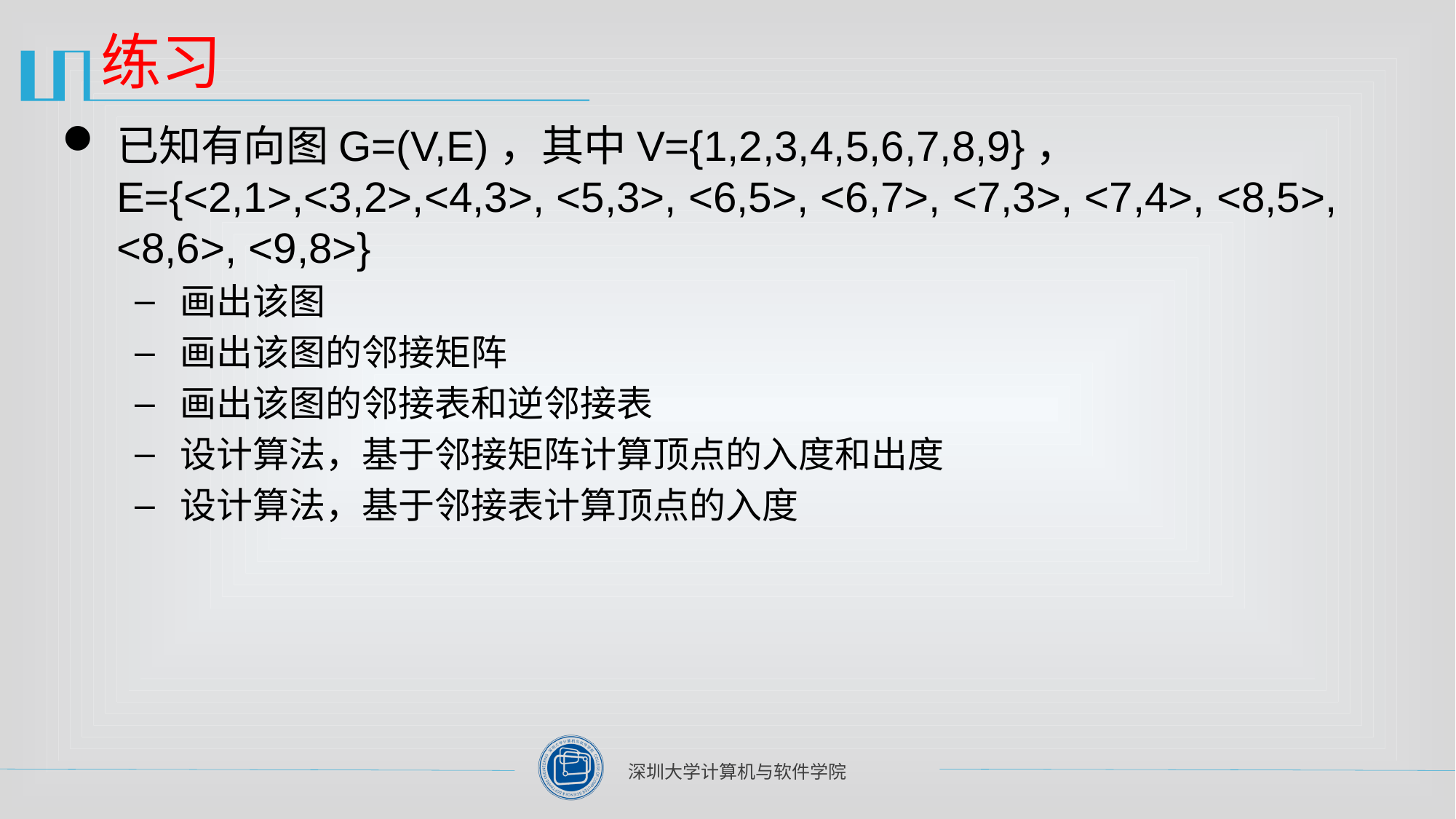

# 练习
已知有向图G=(V,E)，其中V={1,2,3,4,5,6,7,8,9}， E={<2,1>,<3,2>,<4,3>, <5,3>, <6,5>, <6,7>, <7,3>, <7,4>, <8,5>, <8,6>, <9,8>}
画出该图
画出该图的邻接矩阵
画出该图的邻接表和逆邻接表
设计算法，基于邻接矩阵计算顶点的入度和出度
设计算法，基于邻接表计算顶点的入度

49